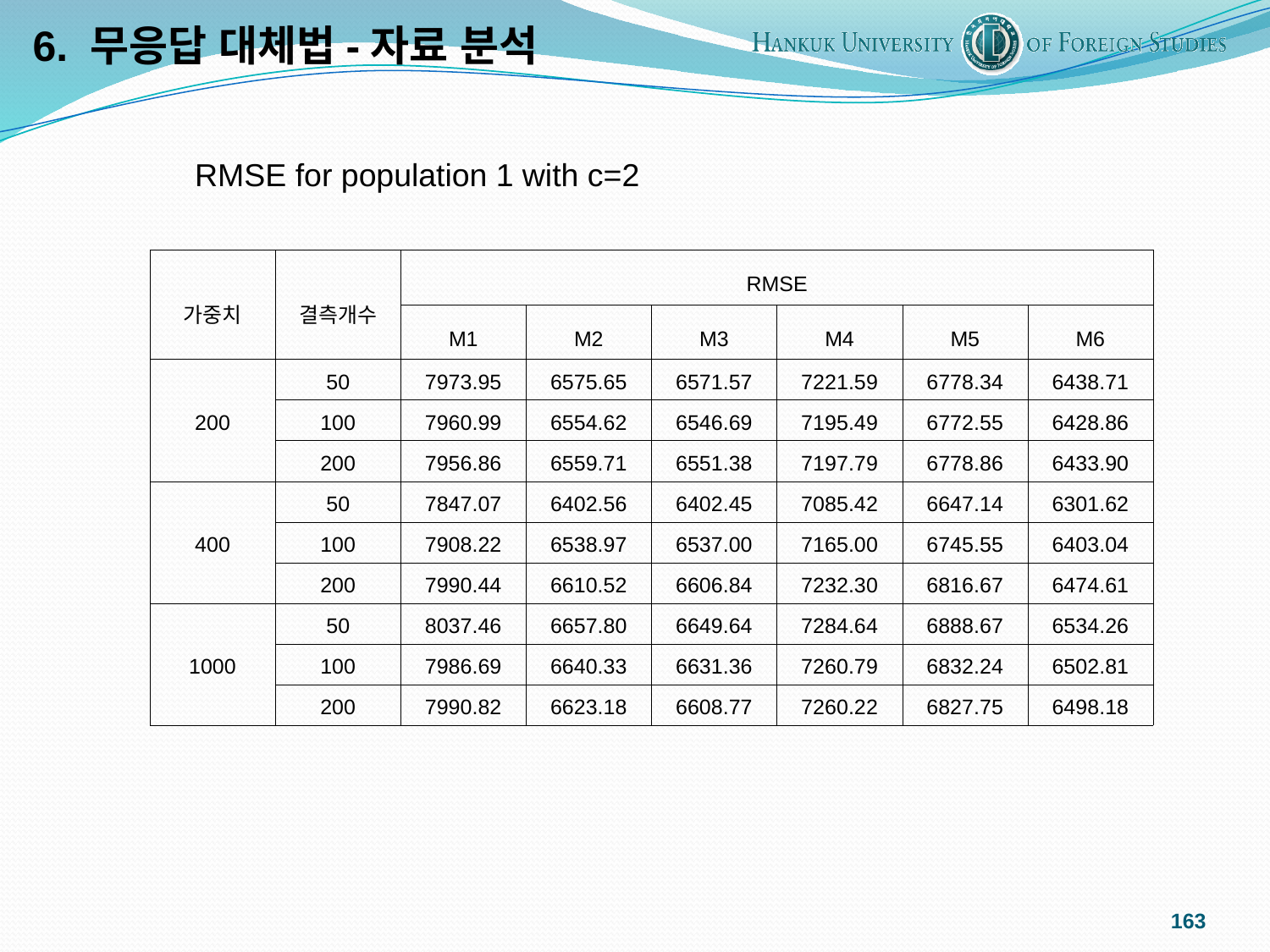

6. 무응답 대체법-자료 분석
RMSE for population 1 with c=2
| 가중치 | 결측개수 | RMSE |  |  |  |  |  |
| --- | --- | --- | --- | --- | --- | --- | --- |
|  |  | M1 | M2 | M3 | M4 | M5 | M6 |
| 200 | 50 | 7973.95 | 6575.65 | 6571.57 | 7221.59 | 6778.34 | 6438.71 |
|  | 100 | 7960.99 | 6554.62 | 6546.69 | 7195.49 | 6772.55 | 6428.86 |
|  | 200 | 7956.86 | 6559.71 | 6551.38 | 7197.79 | 6778.86 | 6433.90 |
| 400 | 50 | 7847.07 | 6402.56 | 6402.45 | 7085.42 | 6647.14 | 6301.62 |
|  | 100 | 7908.22 | 6538.97 | 6537.00 | 7165.00 | 6745.55 | 6403.04 |
|  | 200 | 7990.44 | 6610.52 | 6606.84 | 7232.30 | 6816.67 | 6474.61 |
| 1000 | 50 | 8037.46 | 6657.80 | 6649.64 | 7284.64 | 6888.67 | 6534.26 |
|  | 100 | 7986.69 | 6640.33 | 6631.36 | 7260.79 | 6832.24 | 6502.81 |
|  | 200 | 7990.82 | 6623.18 | 6608.77 | 7260.22 | 6827.75 | 6498.18 |
163